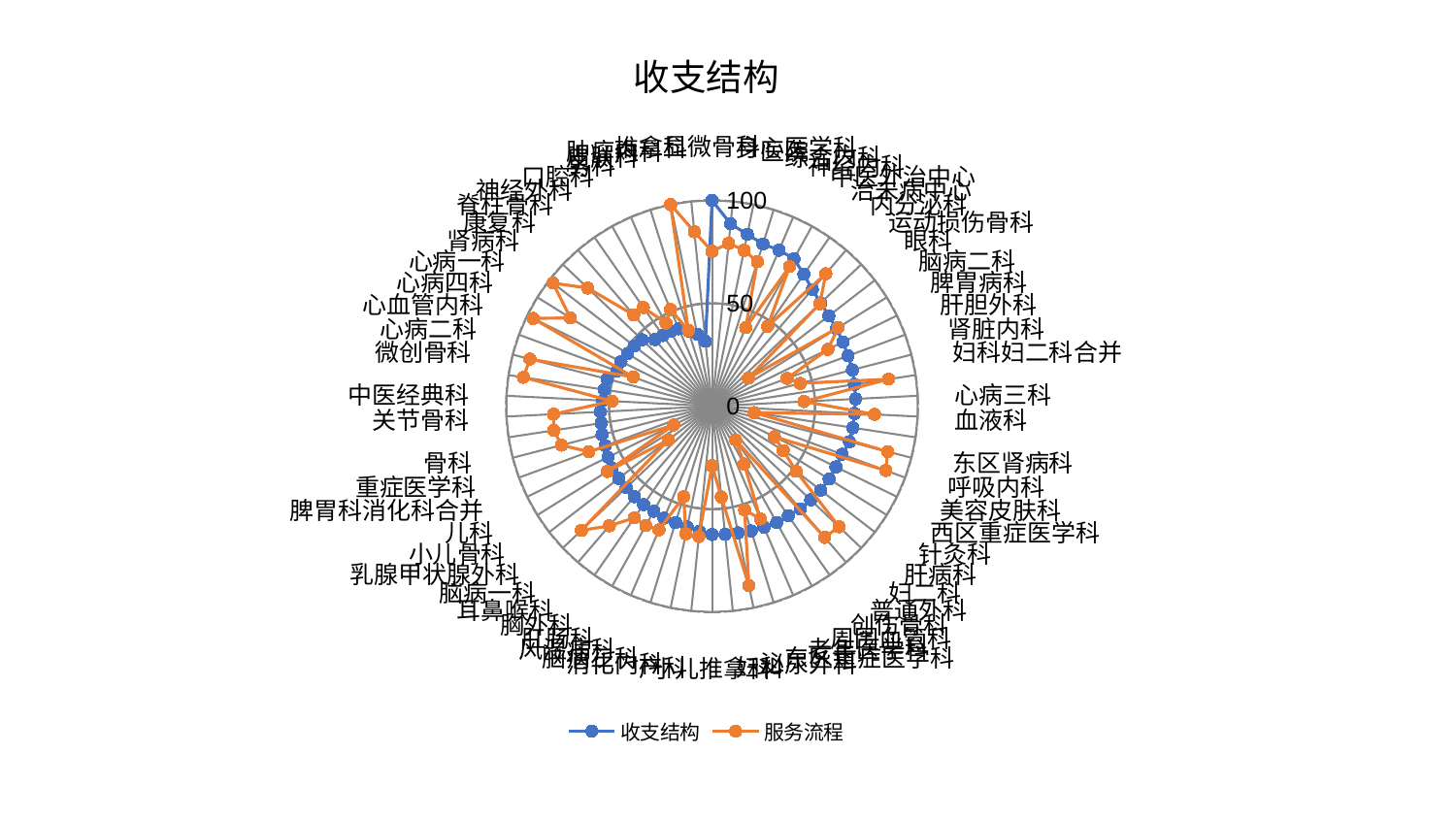

### Chart: 收支结构

| Category | 收支结构 | 服务流程 |
|---|---|---|
| 显微骨科 | 100.0 | 75.21742294904448 |
| 身心医学科 | 89.04071275067695 | 79.53068685782358 |
| 医院 | 85.23960594047163 | 77.33800019143354 |
| 综合内科 | 82.60736028301628 | 73.5660198932375 |
| 神经内科 | 82.50658570630259 | 41.50430791710933 |
| 中医外治中心 | 81.95772027032227 | 77.58457088728358 |
| 治未病中心 | 78.06618226390778 | 47.30307465290867 |
| 内分泌科 | 74.76655992100592 | 84.80155862109503 |
| 运动损伤骨科 | 72.85504866433321 | 72.27481536217785 |
| 眼科 | 71.75127443105278 | 22.314436832142004 |
| 脑病二科 | 71.27177839492617 | 72.27031422043987 |
| 脾胃病科 | 70.85819690810936 | 62.66571752317986 |
| 肝胆外科 | 70.43379805771607 | 38.8292100675798 |
| 肾脏内科 | 70.39914892950556 | 44.228978407840906 |
| 妇科妇二科合并 | 69.94952733310623 | 86.74752597643202 |
| 心病三科 | 69.81881483192981 | 44.74461852211142 |
| 血液科 | 69.27813164073612 | 78.97117854817631 |
| 东区肾病科 | 69.16915837622352 | 20.699268963572838 |
| 呼吸内科 | 68.95915656631885 | 88.12164759825616 |
| 美容皮肤科 | 67.37414739469834 | 90.014738109534 |
| 西区重症医学科 | 67.02198168640376 | 33.782977481047624 |
| 针灸科 | 66.99383791347651 | 40.770475020394656 |
| 肝病科 | 66.75519813655687 | 51.698794508619734 |
| 妇二科 | 66.05870964290185 | 85.04196018010967 |
| 普通外科 | 65.75739567229171 | 84.0073141568234 |
| 创伤骨科 | 64.8690669502647 | 20.002484768403303 |
| 周围血管科 | 64.68914552886673 | 32.13684462446772 |
| 老年医学科 | 63.9715754476313 | 59.61363386778717 |
| 东区重症医学科 | 63.5157012656142 | 52.799603218204176 |
| 泌尿外科 | 62.838872733103706 | 89.03070443835263 |
| 妇科 | 62.60511066464087 | 44.359098285396 |
| 小儿推拿科 | 62.35985698179022 | 28.962583936748906 |
| 产科 | 61.12237408443456 | 63.698882911257954 |
| 消化内科 | 59.90324983692183 | 63.28555579868291 |
| 脑病三科 | 59.2612420200778 | 46.11645661173402 |
| 风湿病科 | 59.1862116248995 | 65.40488861219578 |
| 肛肠科 | 58.37937565599917 | 66.36010545735985 |
| 胸外科 | 58.19764731757373 | 66.12569100868662 |
| 耳鼻喉科 | 57.96176997362245 | 76.62186987457406 |
| 脑病一科 | 57.4982594411533 | 87.62246804787873 |
| 乳腺甲状腺外科 | 57.32031995574737 | 26.889126379815405 |
| 小儿骨科 | 57.15237435024652 | 59.93538137471435 |
| 儿科 | 56.326098513938014 | 20.81720287244851 |
| 脾胃科消化科合并 | 55.2851035080978 | 63.79022348184925 |
| 重症医学科 | 55.210158322105706 | 75.56779589851709 |
| 骨科 | 54.45195812233643 | 77.72107845879428 |
| 关节骨科 | 54.35842430242985 | 77.12769808689757 |
| 中医经典科 | 53.17096189891153 | 48.68192371448365 |
| 微创骨科 | 53.05827391269104 | 92.71633575707789 |
| 心病二科 | 52.75932361492173 | 91.40532083865473 |
| 心血管内科 | 49.30788401589847 | 40.79829065990661 |
| 心病四科 | 49.29891523765014 | 96.80821792773104 |
| 心病一科 | 48.31845774644422 | 81.10938076100733 |
| 肾病科 | 47.79780391726713 | 97.71037262647859 |
| 康复科 | 46.841285577497636 | 83.35664080358428 |
| 脊柱骨科 | 42.653276990177716 | 58.448126206737484 |
| 神经外科 | 41.81119385579093 | 58.43322045116816 |
| 口腔科 | 41.55176195037345 | 46.23877245495919 |
| 男科 | 40.97464065220491 | 51.15993214055909 |
| 皮肤科 | 38.36187841015871 | 38.57991218869989 |
| 肿瘤内科 | 35.6649941062646 | 100.0 |
| 推拿科 | 31.702777928633918 | 85.18824778391769 |
64